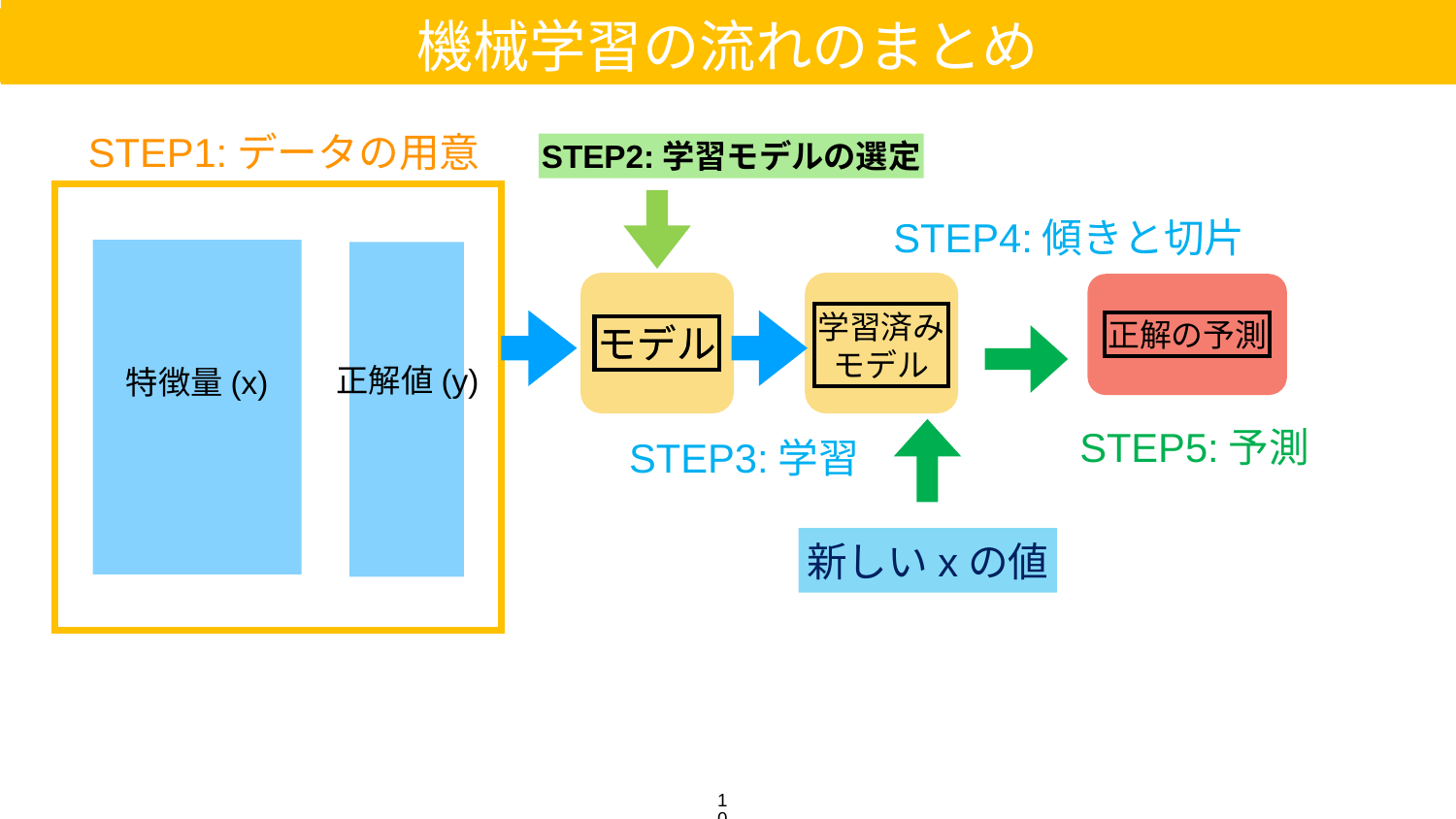

機械学習の流れのまとめ
STEP1:データの用意
STEP2:学習モデルの選定

STEP4:傾きと切片

学習済み
モデル

正解の予測
モデル
モデル

正解値(y)
特徴量(x)
STEP5:予測
STEP3:学習

新しいxの値
10